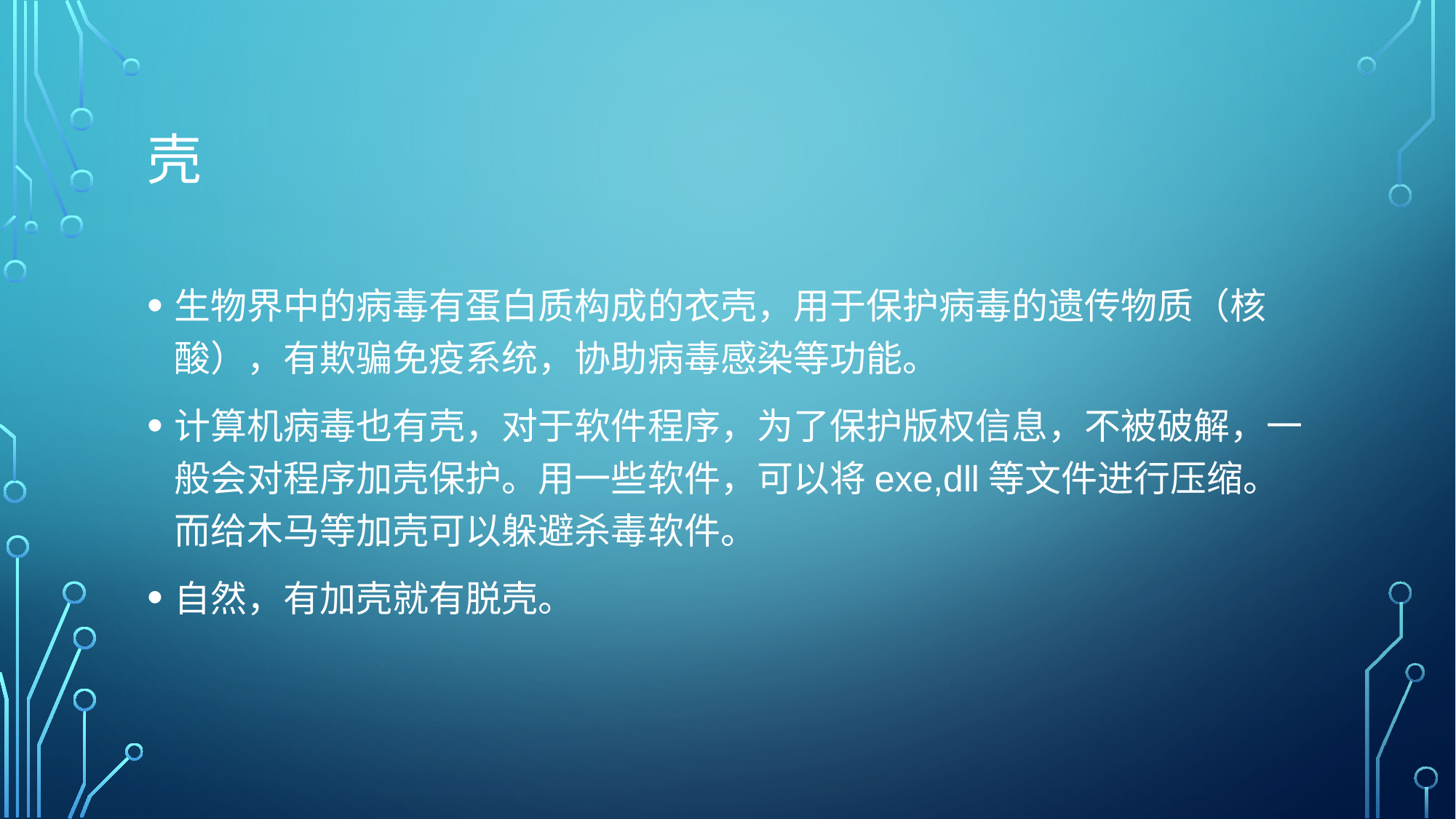

# 壳
生物界中的病毒有蛋白质构成的衣壳，用于保护病毒的遗传物质（核酸），有欺骗免疫系统，协助病毒感染等功能。
计算机病毒也有壳，对于软件程序，为了保护版权信息，不被破解，一般会对程序加壳保护。用一些软件，可以将exe,dll等文件进行压缩。而给木马等加壳可以躲避杀毒软件。
自然，有加壳就有脱壳。